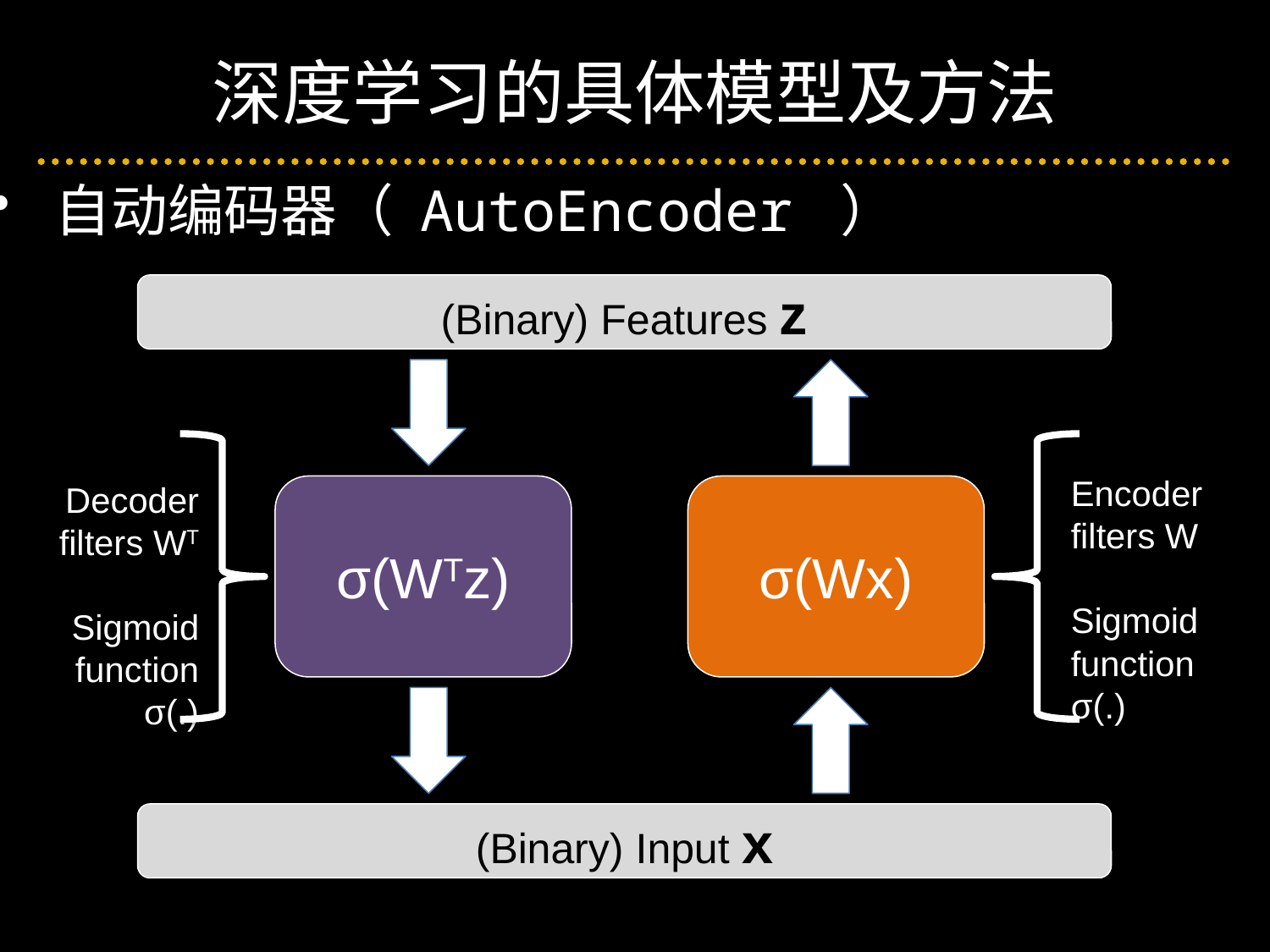

深度学习的具体模型及方法
自动编码器（ AutoEncoder ）
(Binary) Features z

Encoder filters W

Sigmoid function σ(.)
e.g.
Decoder filters WT

Sigmoid function σ(.)
σ(WTz)
σ(Wx)

(Binary) Input x